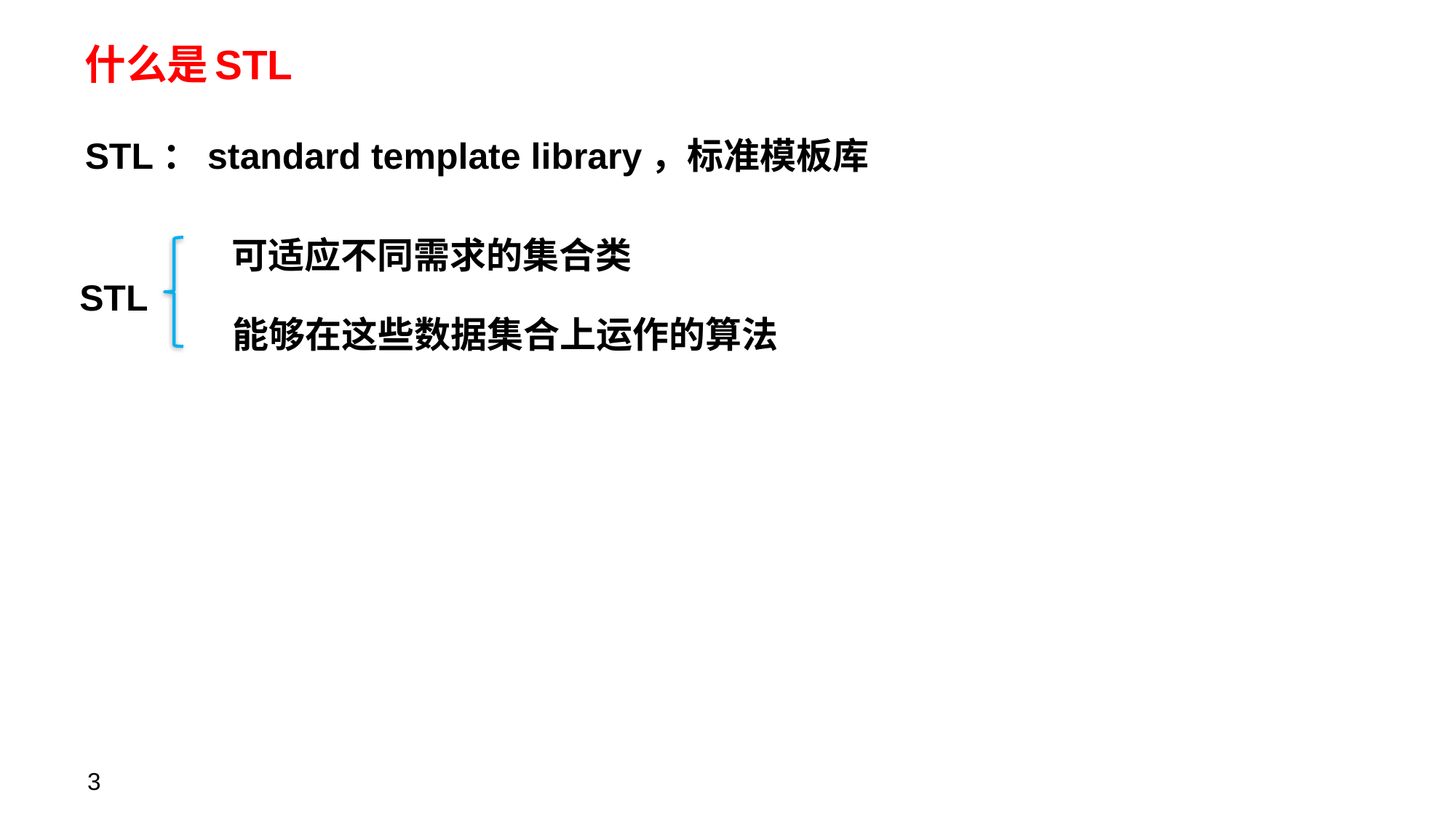

# 什么是STL
STL：standard template library，标准模板库
可适应不同需求的集合类

STL
能够在这些数据集合上运作的算法
3